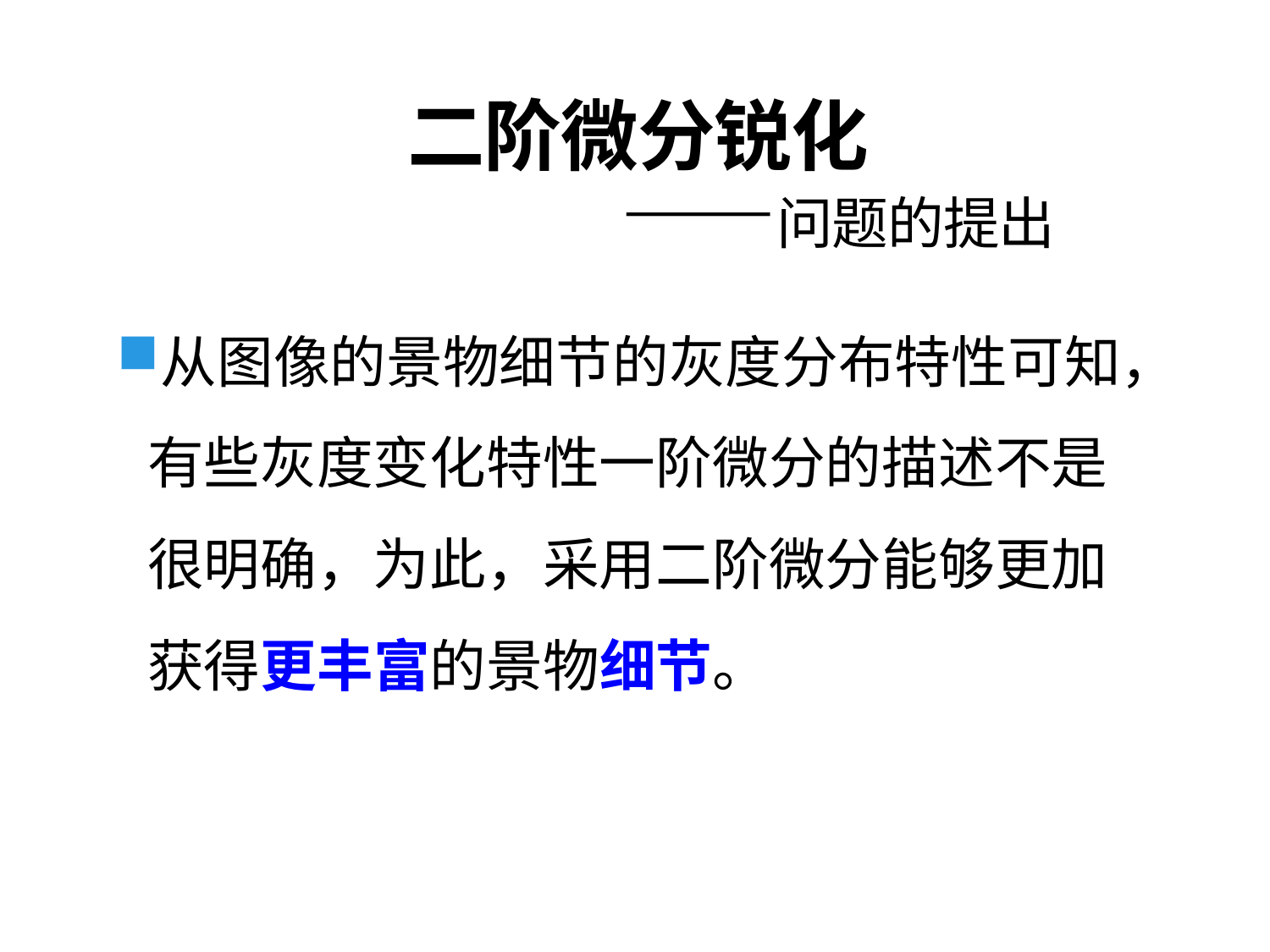

# 二阶微分锐化 ——问题的提出
从图像的景物细节的灰度分布特性可知，有些灰度变化特性一阶微分的描述不是很明确，为此，采用二阶微分能够更加获得更丰富的景物细节。